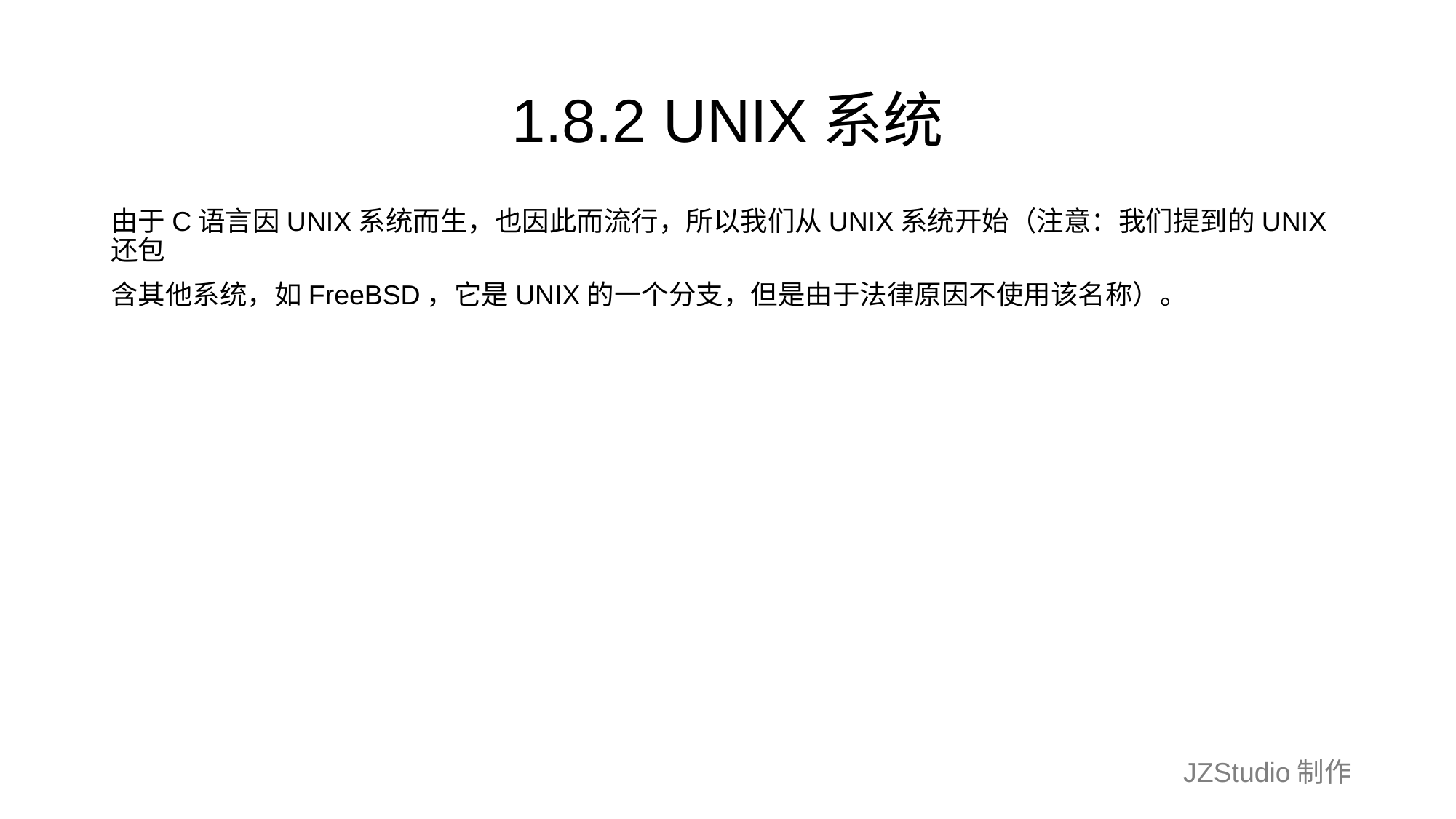

# 1.8.2 UNIX系统
由于C语言因UNIX系统而生，也因此而流行，所以我们从UNIX系统开始（注意：我们提到的UNIX还包
含其他系统，如FreeBSD，它是UNIX的一个分支，但是由于法律原因不使用该名称）。